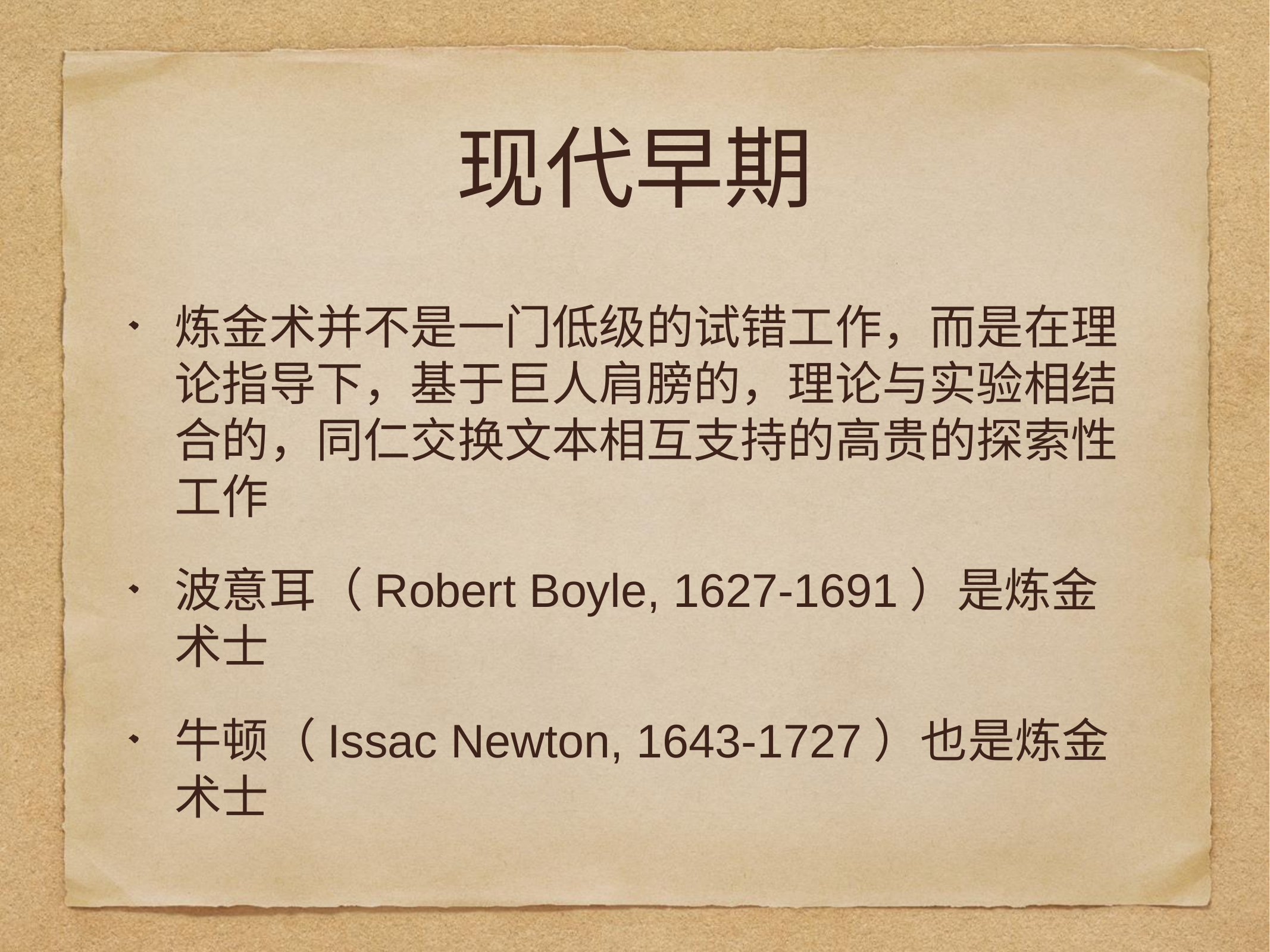

# 现代早期
炼金术并不是一门低级的试错工作，而是在理论指导下，基于巨人肩膀的，理论与实验相结合的，同仁交换文本相互支持的高贵的探索性工作
波意耳（Robert Boyle, 1627-1691）是炼金术士
牛顿（Issac Newton, 1643-1727）也是炼金术士